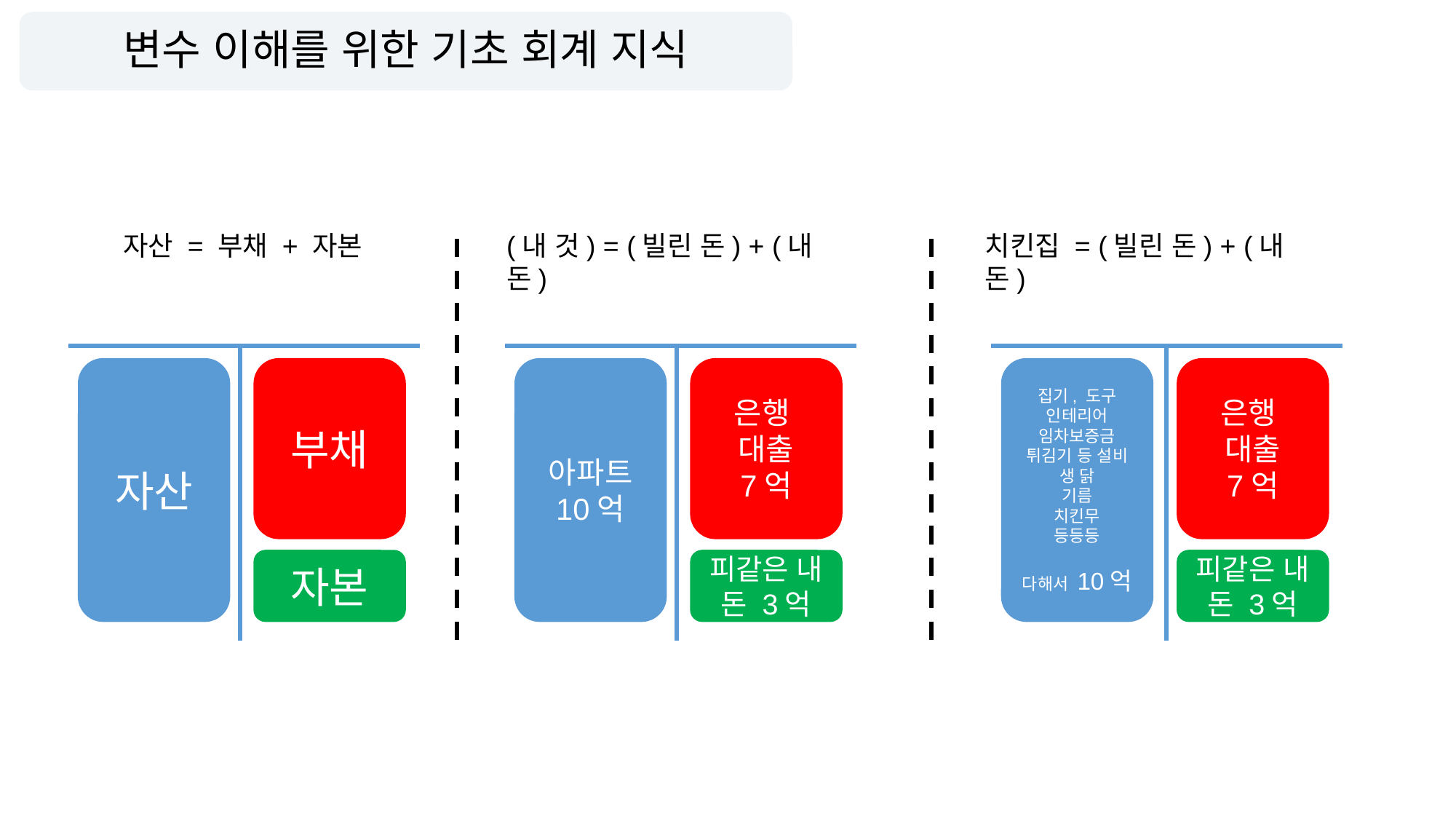

# 변수 이해를 위한 기초 회계 지식
(내 것) = (빌린 돈) + (내 돈)
치킨집 = (빌린 돈) + (내 돈)
자산 = 부채 + 자본
자산
아파트
10억
집기, 도구
인테리어
임차보증금
튀김기 등 설비
생 닭
기름
치킨무
등등등

다해서 10억
부채
은행
대출
7억
은행
대출
7억
자본
피같은 내 돈 3억
피같은 내 돈 3억